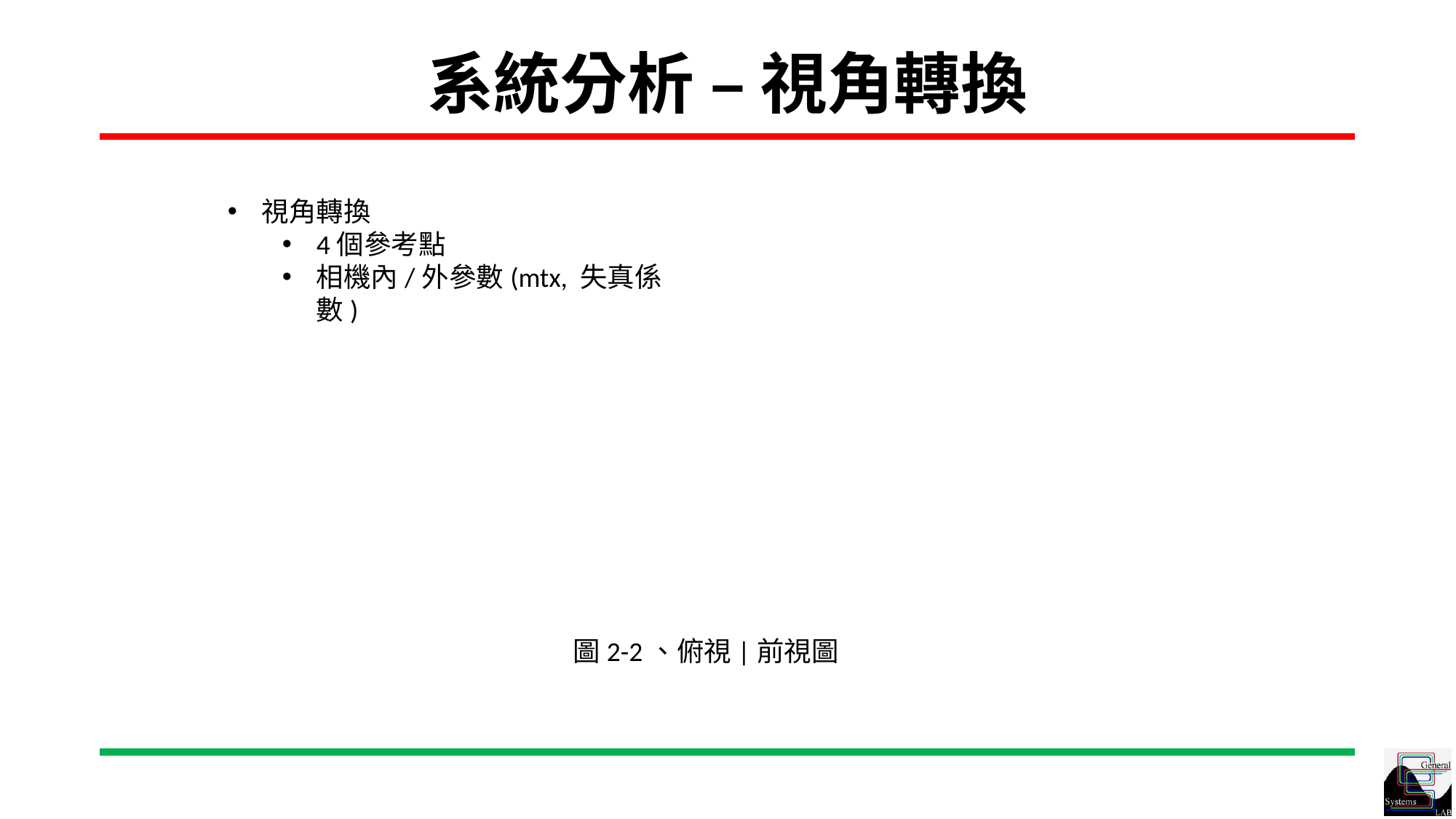

# 系統分析 – 視角轉換
視角轉換
4個參考點
相機內/外參數(mtx, 失真係數)

圖2-2、俯視|前視圖